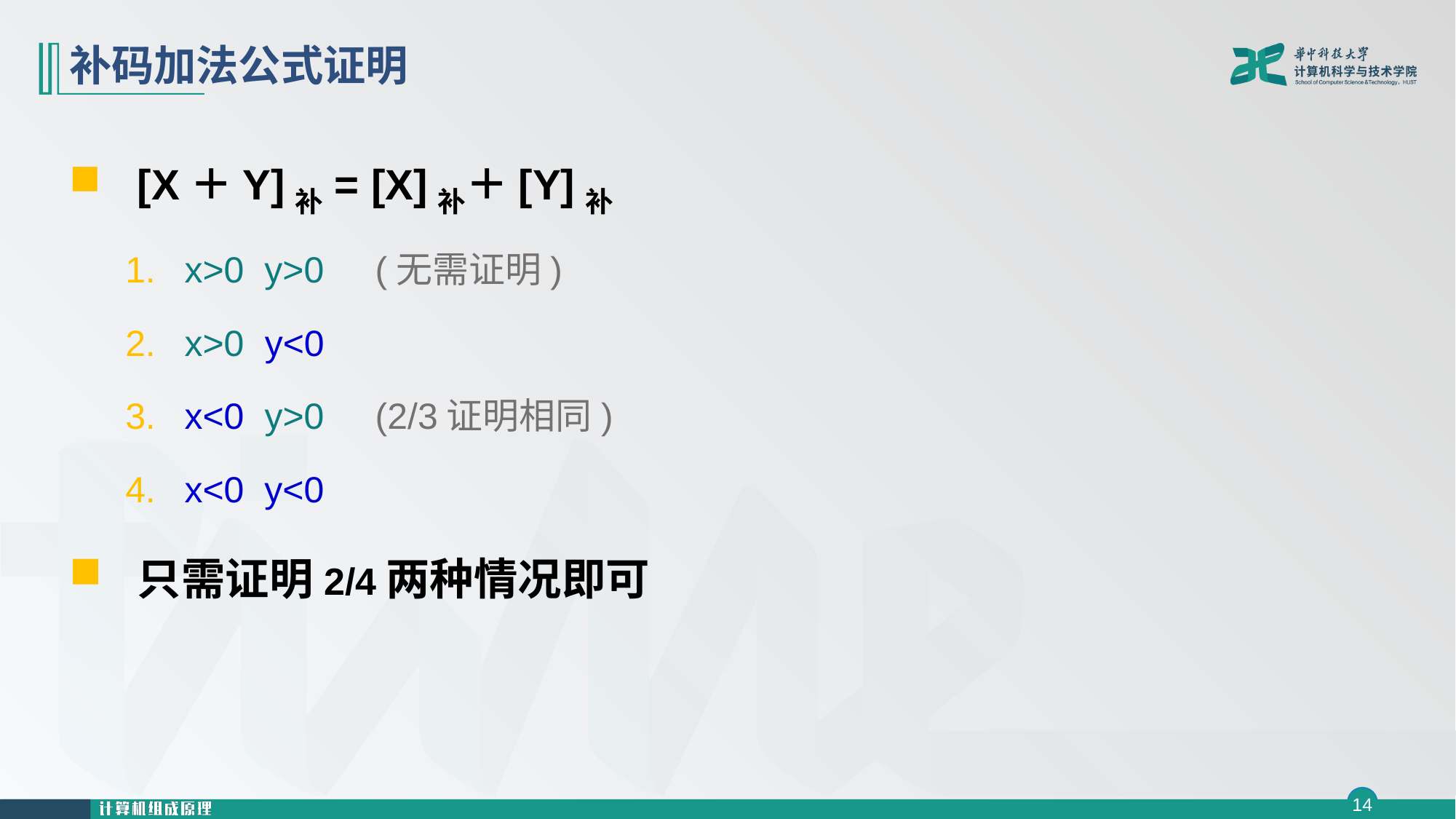

# 补码加法公式证明
[X＋Y]补= [X]补＋[Y]补
x>0  y>0     (无需证明)
x>0  y<0
x<0  y>0     (2/3证明相同)
x<0  y<0
只需证明2/4两种情况即可